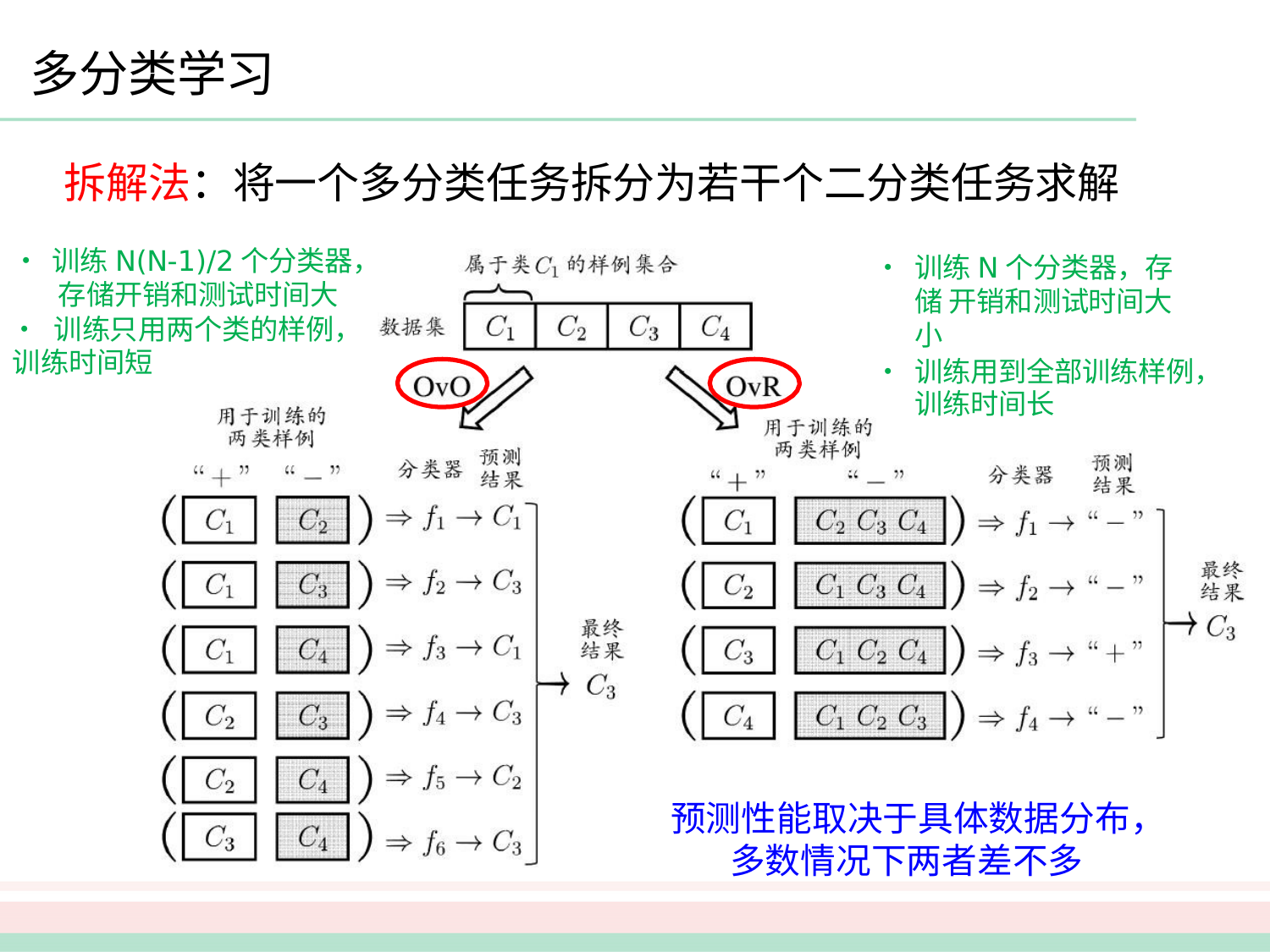

# 多分类学习
拆解法：将一个多分类任务拆分为若干个二分类任务求解

•	训练N(N-1)/2个分类器， 存储开销和测试时间大
•	训练只用两个类的样例，
训练时间短
•	训练N个分类器，存储 开销和测试时间大小
•	训练用到全部训练样例， 训练时间长

预测性能取决于具体数据分布，
多数情况下两者差不多